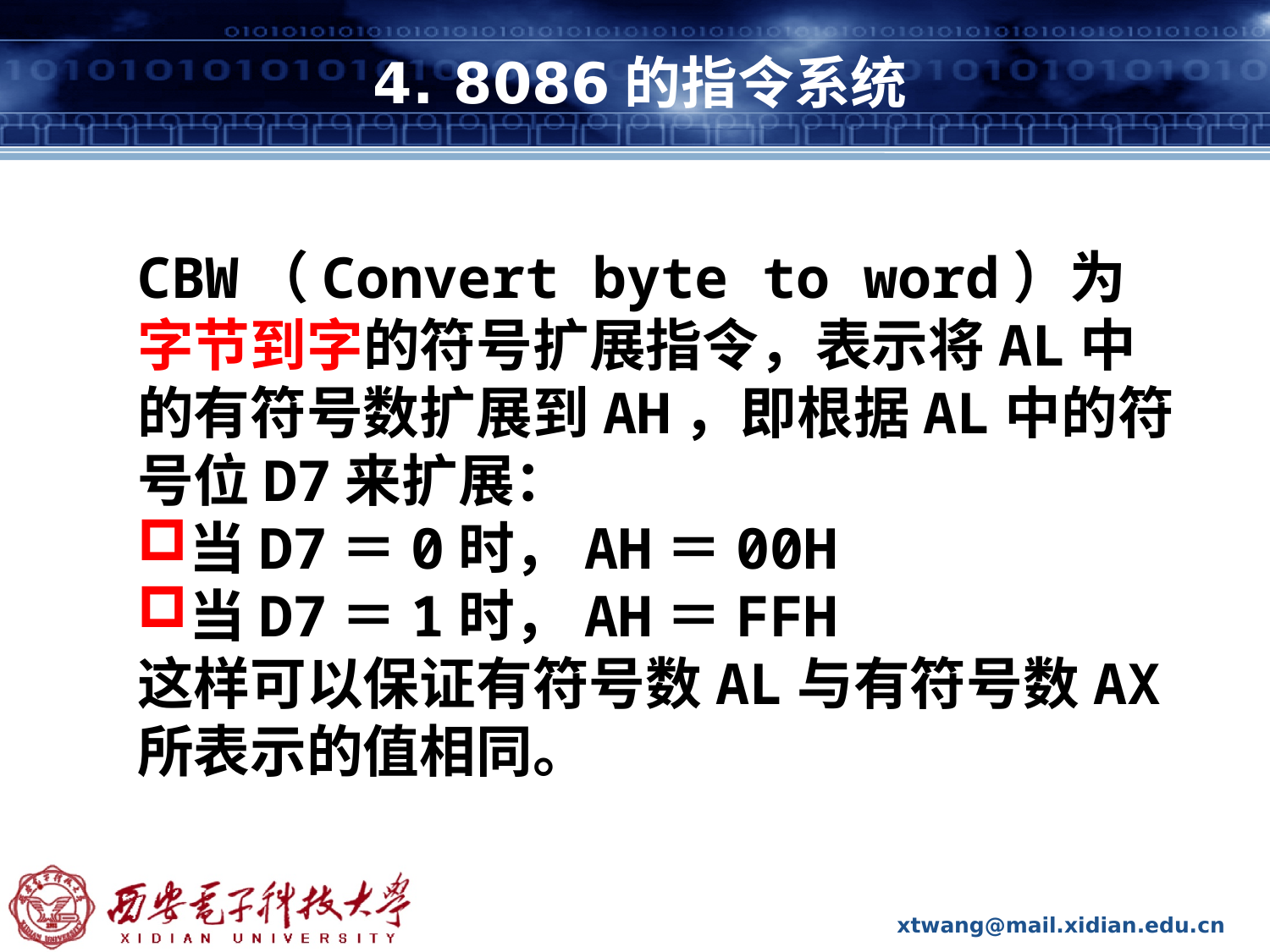

# 4. 8086的指令系统
CBW（Convert byte to word）为字节到字的符号扩展指令，表示将AL中的有符号数扩展到AH，即根据AL中的符号位D7来扩展：
当D7＝0时，AH＝00H
当D7＝1时，AH＝FFH
这样可以保证有符号数AL与有符号数AX所表示的值相同。